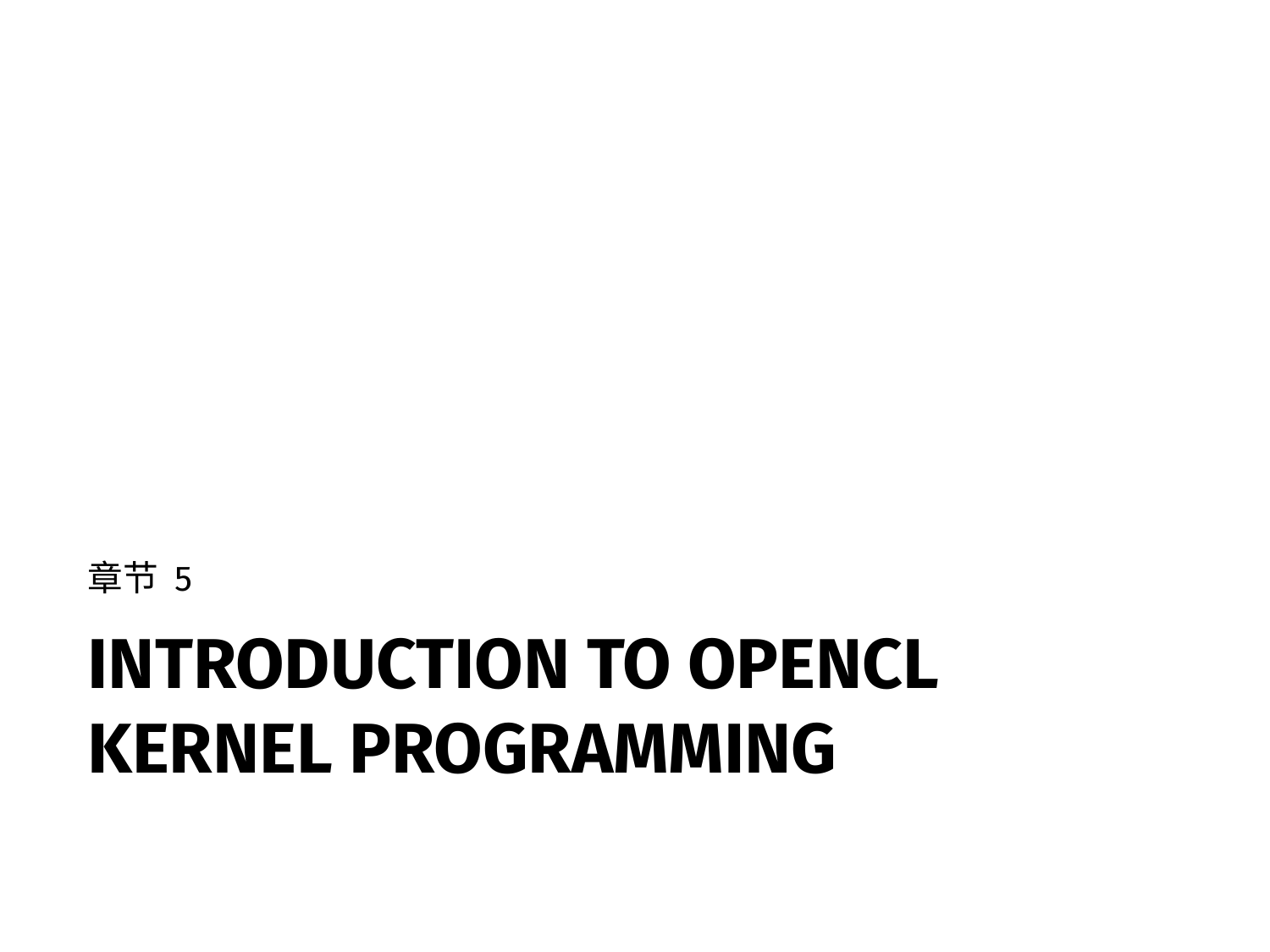

章节 5
# Introduction to OpenCL kernel programming